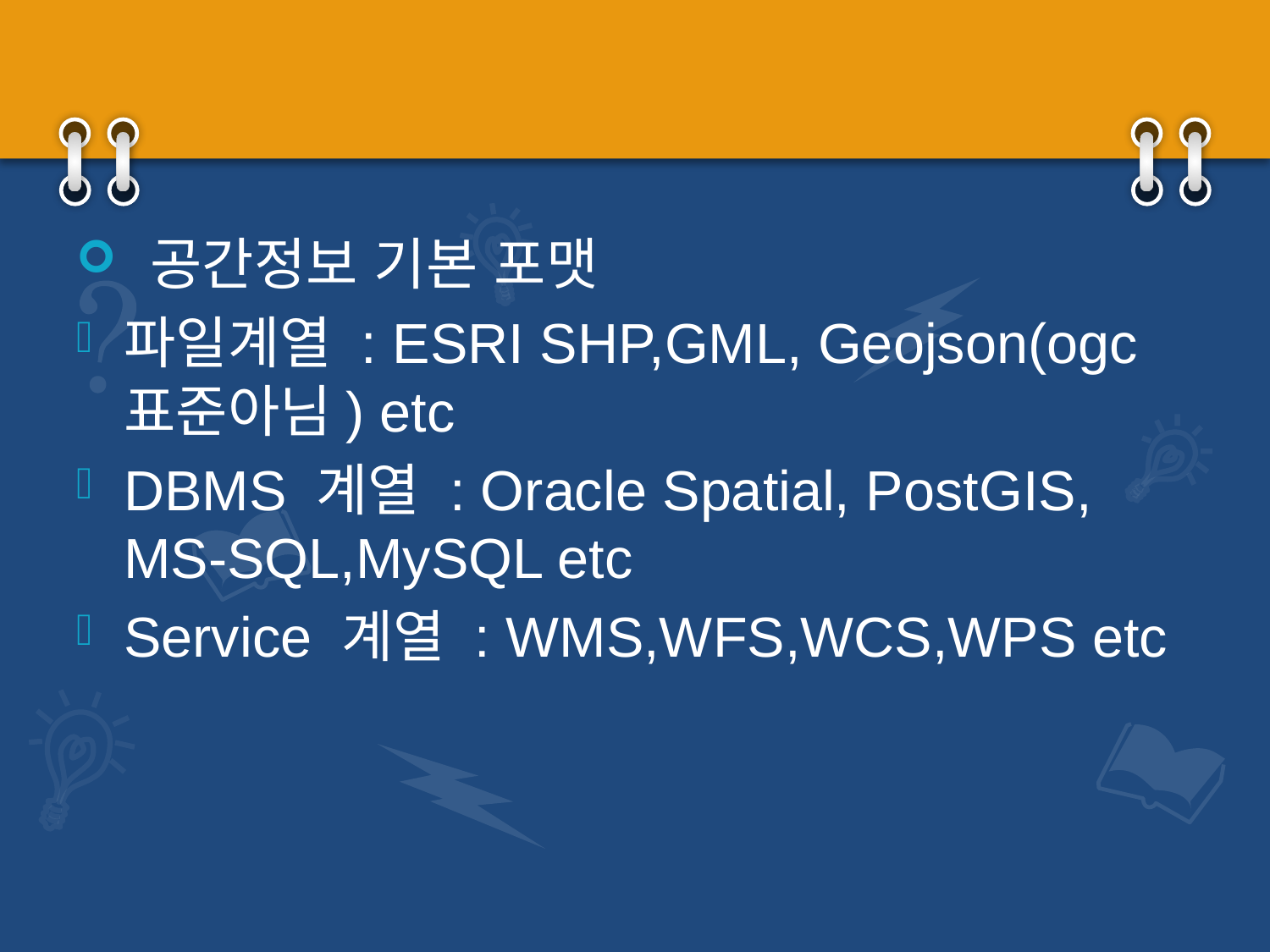

#
 공간정보 기본 포맷
파일계열 : ESRI SHP,GML, Geojson(ogc 표준아님) etc
DBMS 계열 : Oracle Spatial, PostGIS, MS-SQL,MySQL etc
Service 계열 : WMS,WFS,WCS,WPS etc